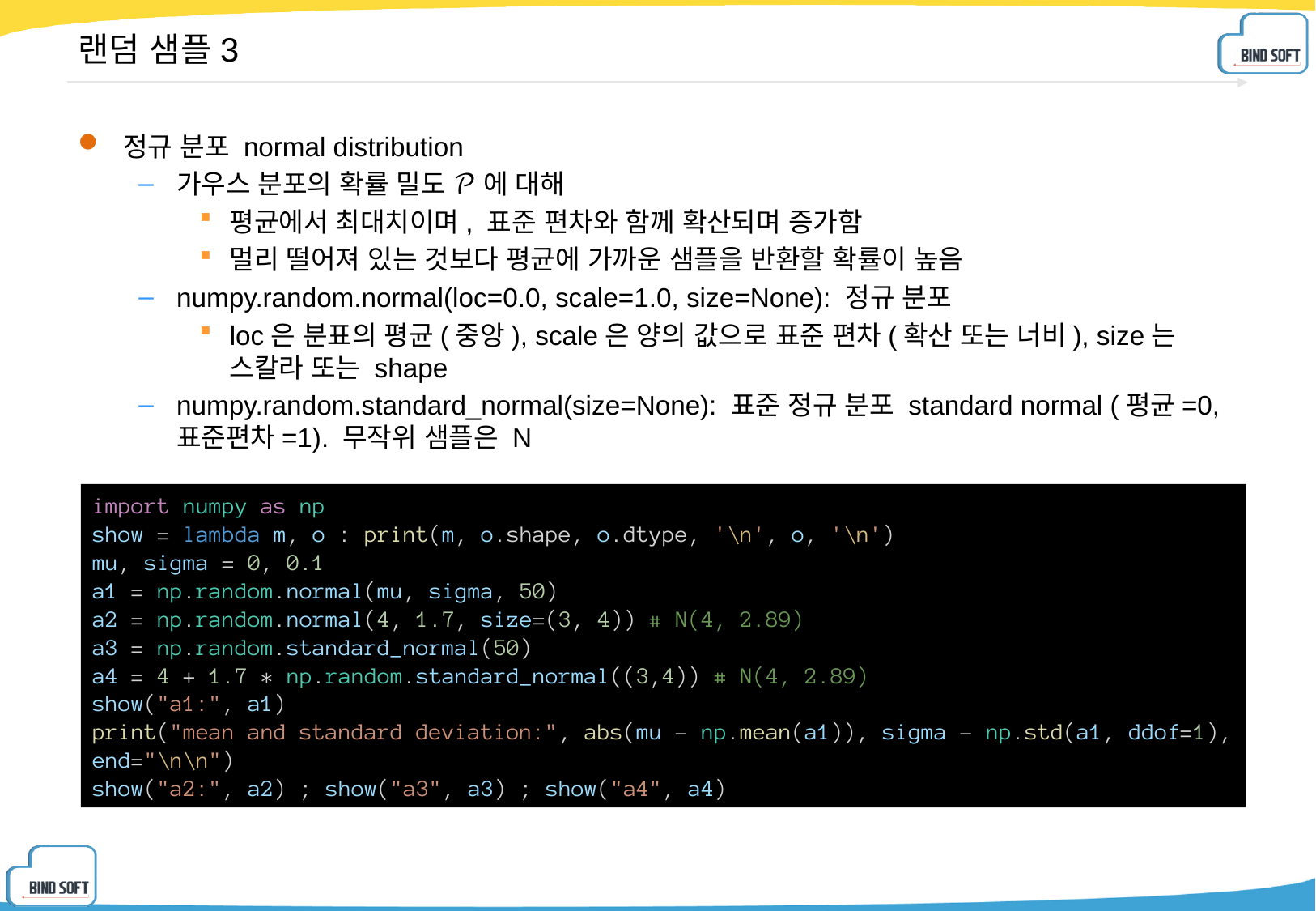

# 랜덤 샘플3
정규 분포 normal distribution
가우스 분포의 확률 밀도 𝒫 에 대해
평균에서 최대치이며, 표준 편차와 함께 확산되며 증가함
멀리 떨어져 있는 것보다 평균에 가까운 샘플을 반환할 확률이 높음
numpy.random.normal(loc=0.0, scale=1.0, size=None): 정규 분포
loc은 분표의 평균(중앙), scale은 양의 값으로 표준 편차(확산 또는 너비), size는 스칼라 또는 shape
numpy.random.standard_normal(size=None): 표준 정규 분포 standard normal (평균=0, 표준편차=1). 무작위 샘플은 N
import numpy as np
show = lambda m, o : print(m, o.shape, o.dtype, '\n', o, '\n')
mu, sigma = 0, 0.1
a1 = np.random.normal(mu, sigma, 50)
a2 = np.random.normal(4, 1.7, size=(3, 4)) # N(4, 2.89)
a3 = np.random.standard_normal(50)
a4 = 4 + 1.7 * np.random.standard_normal((3,4)) # N(4, 2.89)
show("a1:", a1)
print("mean and standard deviation:", abs(mu - np.mean(a1)), sigma - np.std(a1, ddof=1), end="\n\n")
show("a2:", a2) ; show("a3", a3) ; show("a4", a4)